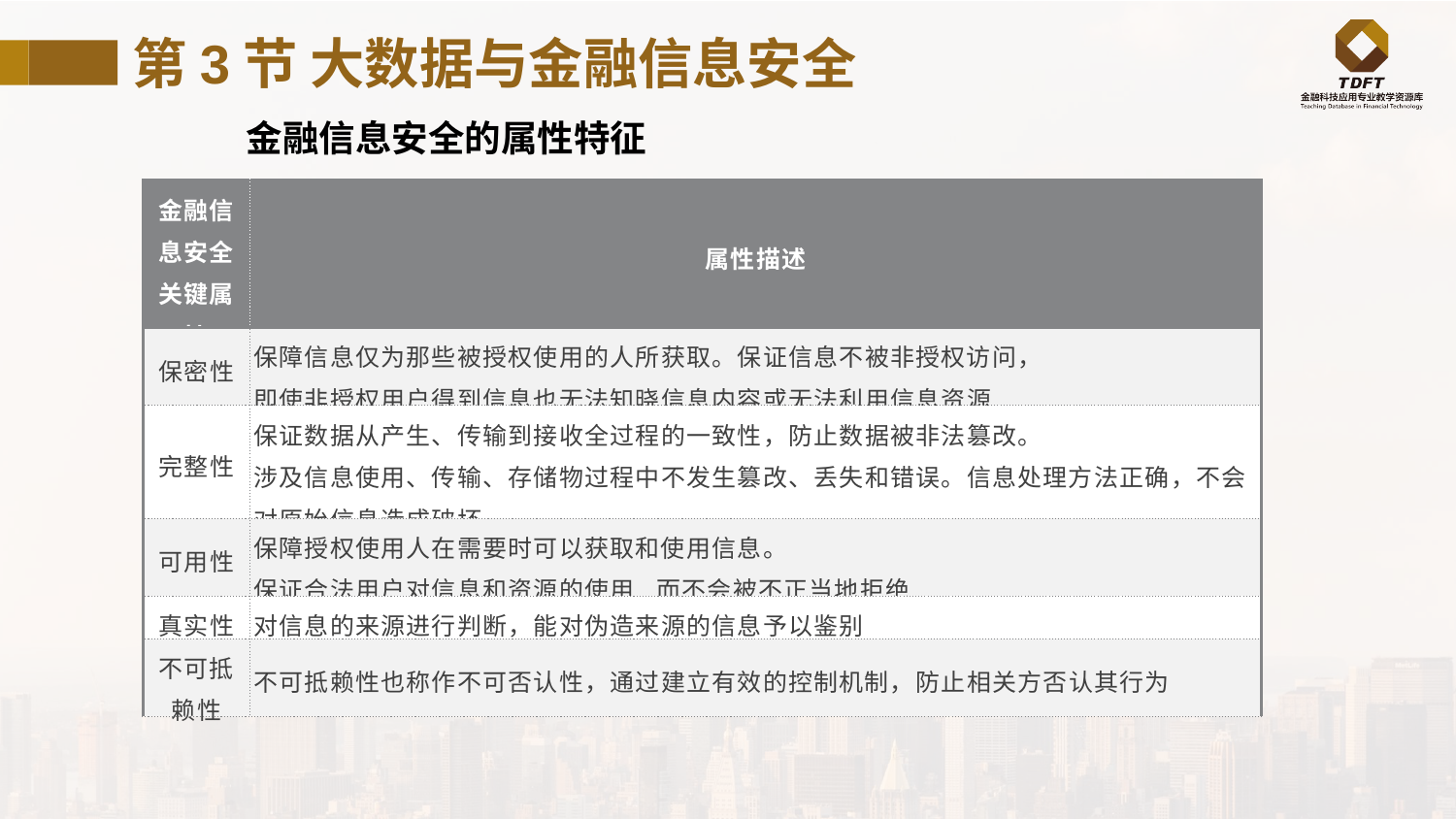

第3节 大数据与金融信息安全

金融信息安全的属性特征
| 金融信息安全关键属性 | 属性描述 |
| --- | --- |
| 保密性 | 保障信息仅为那些被授权使用的人所获取。保证信息不被非授权访问， 即使非授权用户得到信息也无法知晓信息内容或无法利用信息资源 |
| 完整性 | 保证数据从产生、传输到接收全过程的一致性，防止数据被非法篡改。 涉及信息使用、传输、存储物过程中不发生篡改、丢失和错误。信息处理方法正确，不会对原始信息造成破坏 |
| 可用性 | 保障授权使用人在需要时可以获取和使用信息。 保证合法用户对信息和资源的使用,而不会被不正当地拒绝 |
| 真实性 | 对信息的来源进行判断，能对伪造来源的信息予以鉴别 |
| 不可抵赖性 | 不可抵赖性也称作不可否认性，通过建立有效的控制机制，防止相关方否认其行为 |